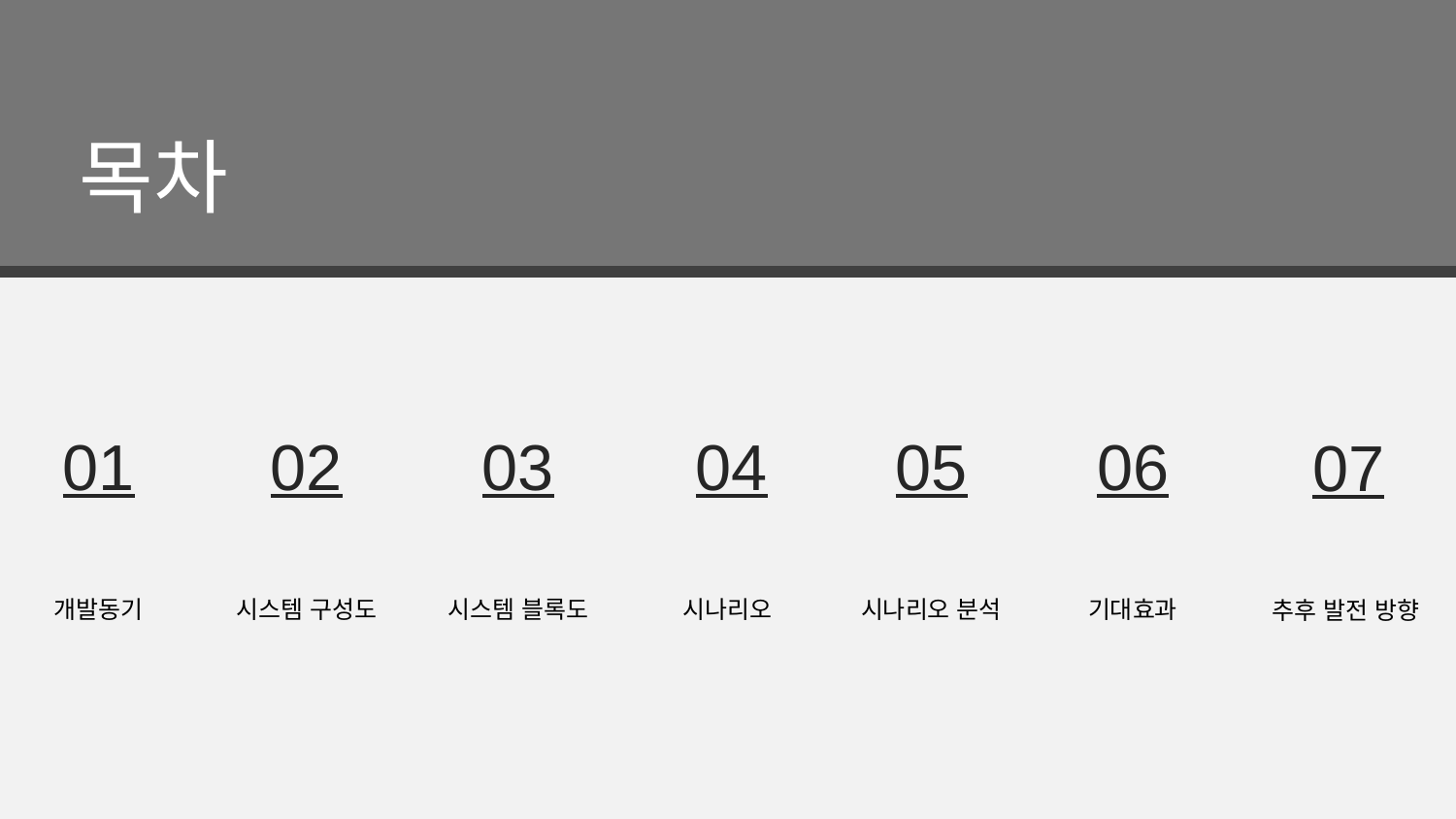

목차
01
개발동기
02
시스템 구성도
03
시스템 블록도
04
시나리오
05
시나리오 분석
06
기대효과
07
추후 발전 방향